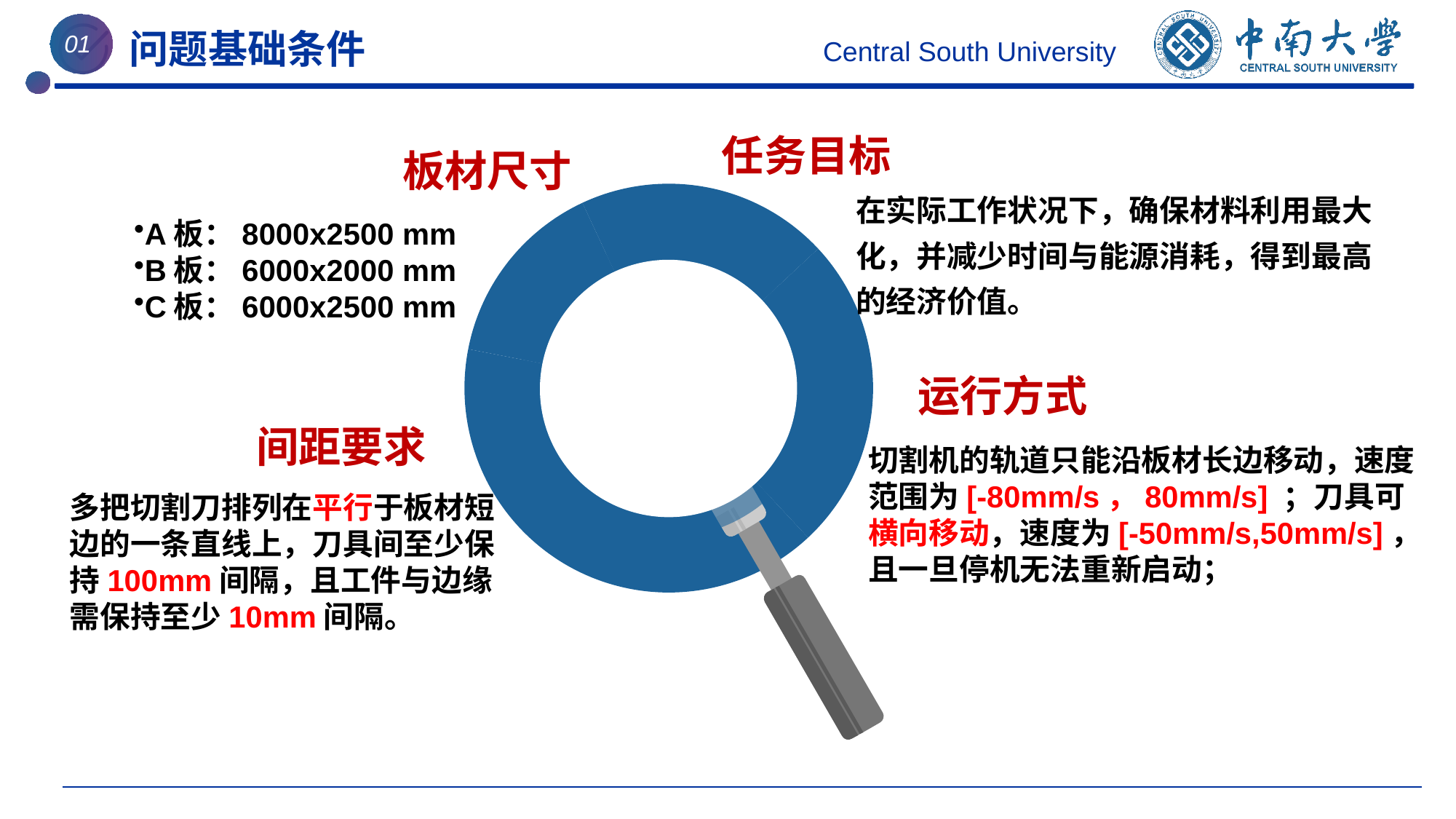

问题基础条件

01

任务目标
板材尺寸

### Chart

| Category | 销售额 |
|---|---|
| 红 | 25.0 |
| 蓝 | 40.0 |
| 青 | 15.0 |
| 橙 | 20.0 |
在实际工作状况下，确保材料利用最大化，并减少时间与能源消耗，得到最高的经济价值。
A板：8000x2500 mm
B板：6000x2000 mm
C板：6000x2500 mm

运行方式
间距要求
切割机的轨道只能沿板材长边移动，速度范围为[-80mm/s，80mm/s] ；刀具可横向移动，速度为[-50mm/s,50mm/s]，且一旦停机无法重新启动；
多把切割刀排列在平行于板材短边的一条直线上，刀具间至少保持100mm间隔，且工件与边缘需保持至少10mm间隔。